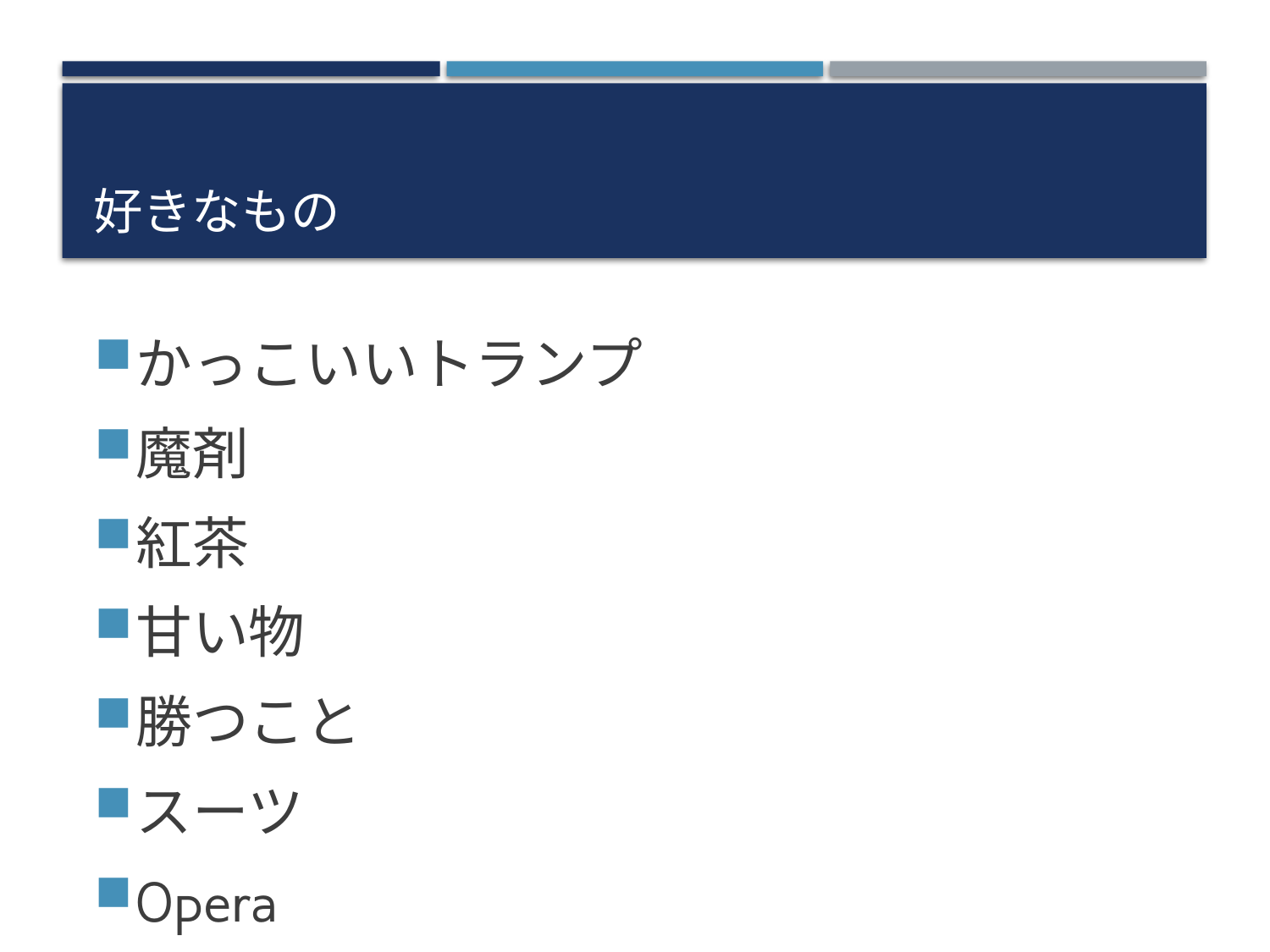

# 好きなもの
かっこいいトランプ
魔剤
紅茶
甘い物
勝つこと
スーツ
Opera